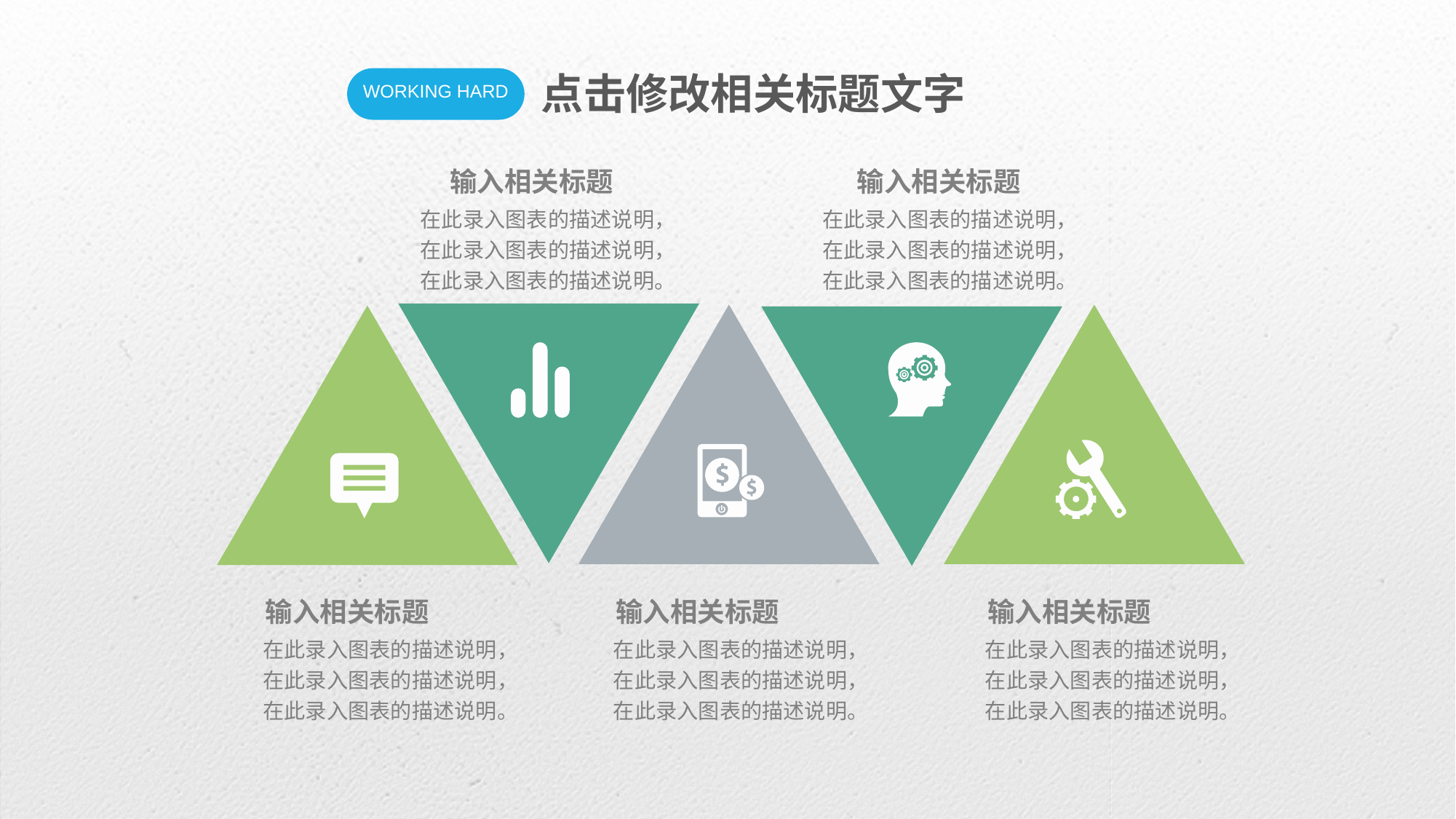

点击修改相关标题文字
 输入相关标题
在此录入图表的描述说明，在此录入图表的描述说明，在此录入图表的描述说明。
 输入相关标题
在此录入图表的描述说明，在此录入图表的描述说明，在此录入图表的描述说明。

 输入相关标题
在此录入图表的描述说明，在此录入图表的描述说明，在此录入图表的描述说明。
 输入相关标题
在此录入图表的描述说明，在此录入图表的描述说明，在此录入图表的描述说明。
 输入相关标题
在此录入图表的描述说明，在此录入图表的描述说明，在此录入图表的描述说明。